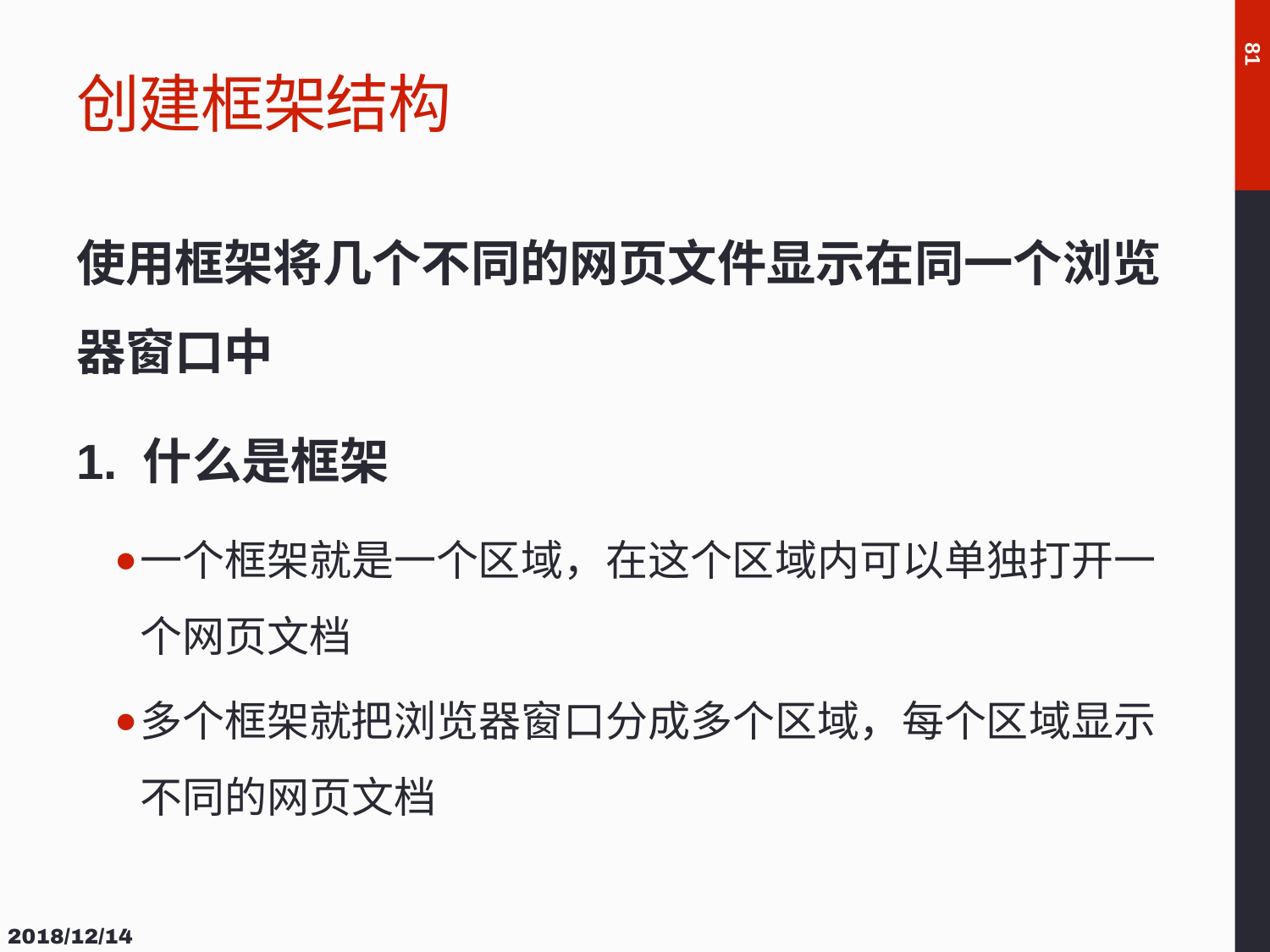

# 创建框架结构
81
使用框架将几个不同的网页文件显示在同一个浏览器窗口中
1. 什么是框架
一个框架就是一个区域，在这个区域内可以单独打开一个网页文档
多个框架就把浏览器窗口分成多个区域，每个区域显示不同的网页文档
2018/12/14